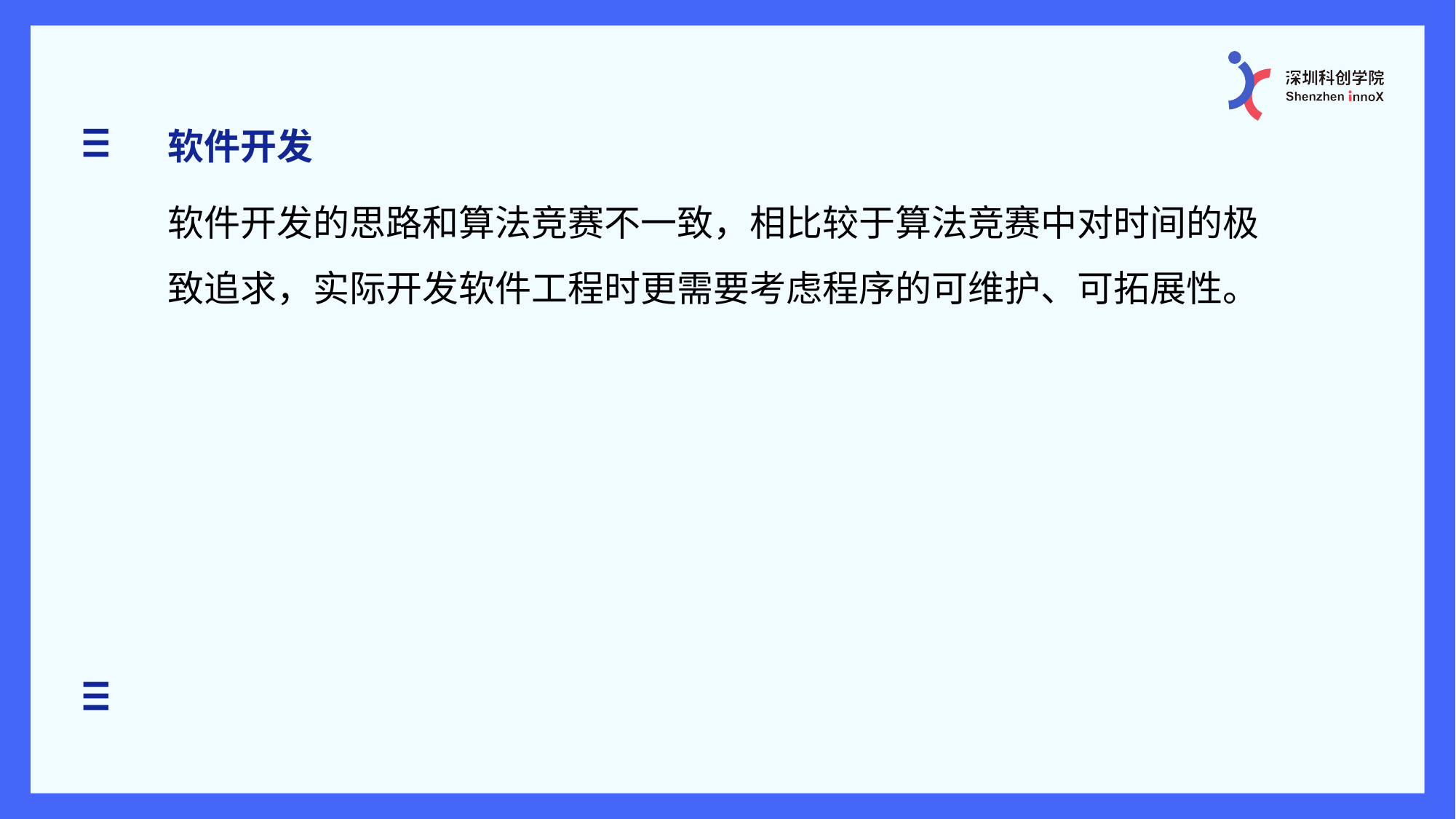

软件开发
软件开发的思路和算法竞赛不一致，相比较于算法竞赛中对时间的极致追求，实际开发软件工程时更需要考虑程序的可维护、可拓展性。